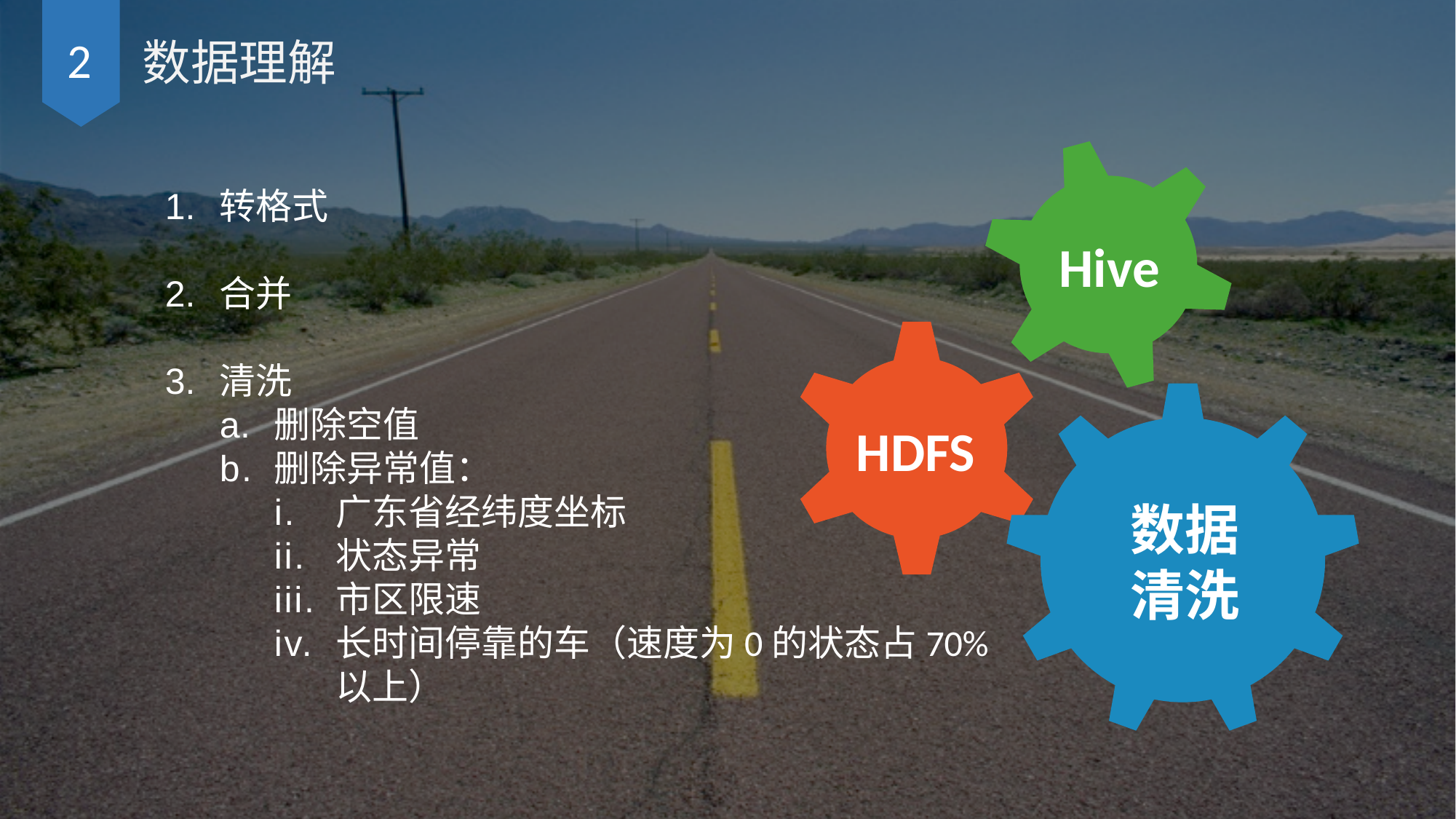

2
数据理解

Hive
转格式

合并

清洗
删除空值
删除异常值：
广东省经纬度坐标
状态异常
市区限速
长时间停靠的车（速度为0的状态占70%以上）

HDFS

数据清洗